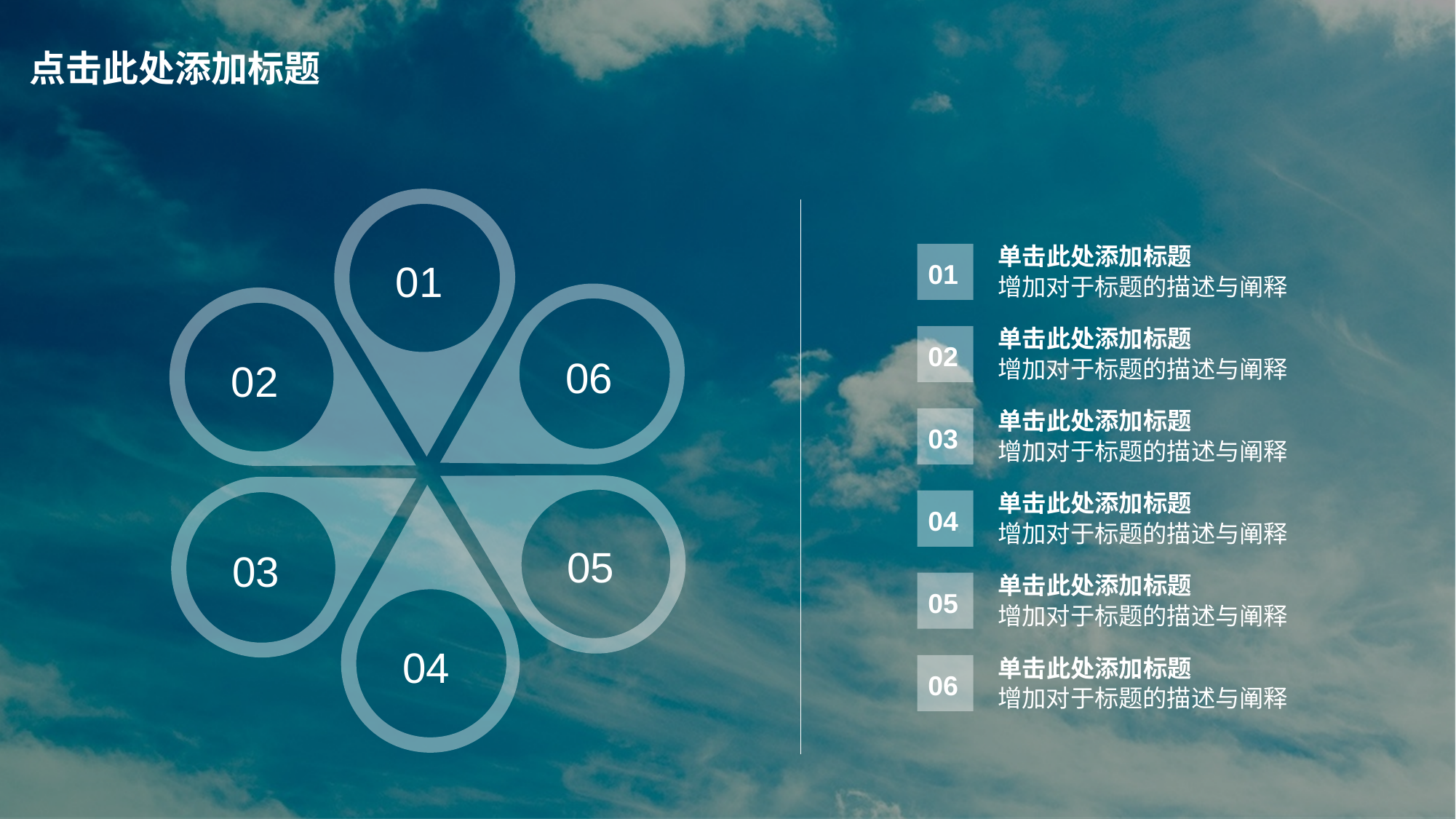

点击此处添加标题

单击此处添加标题

01
01
增加对于标题的描述与阐释

单击此处添加标题

02
06
增加对于标题的描述与阐释
02
单击此处添加标题

03
增加对于标题的描述与阐释

单击此处添加标题

04
增加对于标题的描述与阐释
05
03
单击此处添加标题

05
增加对于标题的描述与阐释
04
单击此处添加标题

06
增加对于标题的描述与阐释